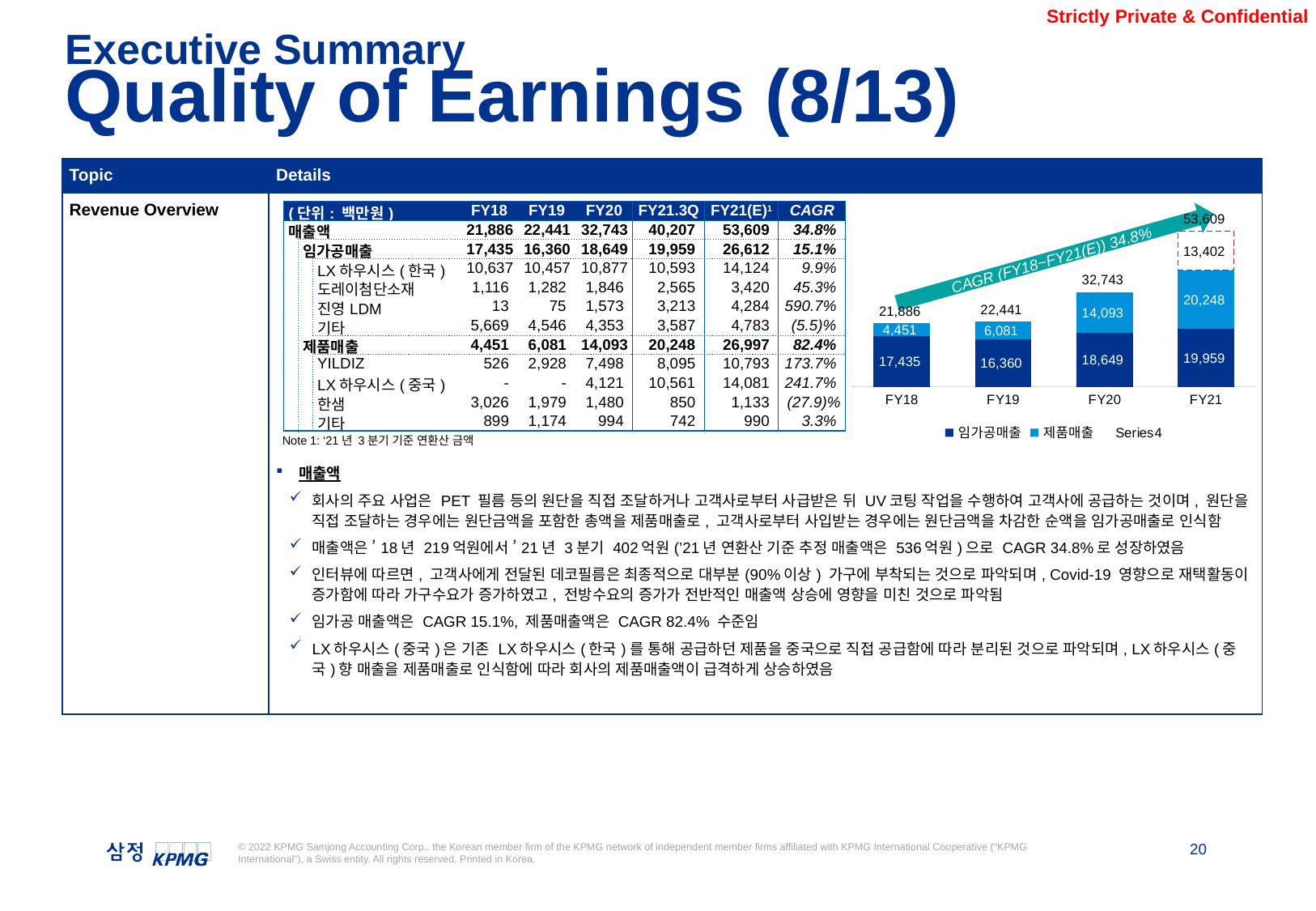

Executive Summary
Quality of Earnings (8/13)
| Topic | Details |
| --- | --- |
| Revenue Overview | 매출액 회사의 주요 사업은 PET 필름 등의 원단을 직접 조달하거나 고객사로부터 사급받은 뒤 UV코팅 작업을 수행하여 고객사에 공급하는 것이며, 원단을 직접 조달하는 경우에는 원단금액을 포함한 총액을 제품매출로, 고객사로부터 사입받는 경우에는 원단금액을 차감한 순액을 임가공매출로 인식함 매출액은 ’18년 219억원에서 ’21년 3분기 402억원(’21년 연환산 기준 추정 매출액은 536억원)으로 CAGR 34.8%로 성장하였음 인터뷰에 따르면, 고객사에게 전달된 데코필름은 최종적으로 대부분(90%이상) 가구에 부착되는 것으로 파악되며, Covid-19 영향으로 재택활동이 증가함에 따라 가구수요가 증가하였고, 전방수요의 증가가 전반적인 매출액 상승에 영향을 미친 것으로 파악됨 임가공 매출액은 CAGR 15.1%, 제품매출액은 CAGR 82.4% 수준임 LX하우시스(중국)은 기존 LX하우시스(한국)를 통해 공급하던 제품을 중국으로 직접 공급함에 따라 분리된 것으로 파악되며, LX하우시스(중국)향 매출을 제품매출로 인식함에 따라 회사의 제품매출액이 급격하게 상승하였음 |
| (단위: 백만원) |  |  | FY18 | FY19 | FY20 | FY21.3Q | FY21(E)1 | CAGR |
| --- | --- | --- | --- | --- | --- | --- | --- | --- |
| 매출액 |  |  | 21,886 | 22,441 | 32,743 | 40,207 | 53,609 | 34.8% |
|  | 임가공매출 |  | 17,435 | 16,360 | 18,649 | 19,959 | 26,612 | 15.1% |
|  |  | LX하우시스(한국) | 10,637 | 10,457 | 10,877 | 10,593 | 14,124 | 9.9% |
|  |  | 도레이첨단소재 | 1,116 | 1,282 | 1,846 | 2,565 | 3,420 | 45.3% |
|  |  | 진영LDM | 13 | 75 | 1,573 | 3,213 | 4,284 | 590.7% |
|  |  | 기타 | 5,669 | 4,546 | 4,353 | 3,587 | 4,783 | (5.5)% |
|  | 제품매출 |  | 4,451 | 6,081 | 14,093 | 20,248 | 26,997 | 82.4% |
|  |  | YILDIZ | 526 | 2,928 | 7,498 | 8,095 | 10,793 | 173.7% |
|  |  | LX하우시스(중국) | - | - | 4,121 | 10,561 | 14,081 | 241.7% |
|  |  | 한샘 | 3,026 | 1,979 | 1,480 | 850 | 1,133 | (27.9)% |
|  |  | 기타 | 899 | 1,174 | 994 | 742 | 990 | 3.3% |

### Chart

| Category | 임가공매출 | 제품매출 |  |  |
|---|---|---|---|---|
| 18 | 17435.08934588389 | 4451.217556116111 | 0.0 | 21886.306902000004 |
| 19 | 16359.518221152774 | 6081.419393847225 | 0.0 | 22440.937615 |
| 20 | 18649.28868842711 | 14093.281273572893 | 0.0 | 32742.569962 |
| 21 | 19958.914380024744 | 20247.898045975257 | 13402.270808666668 | 53609.08323466667 |
CAGR (FY18~FY21(E)) 34.8%
Note 1: ‘21년 3분기 기준 연환산 금액